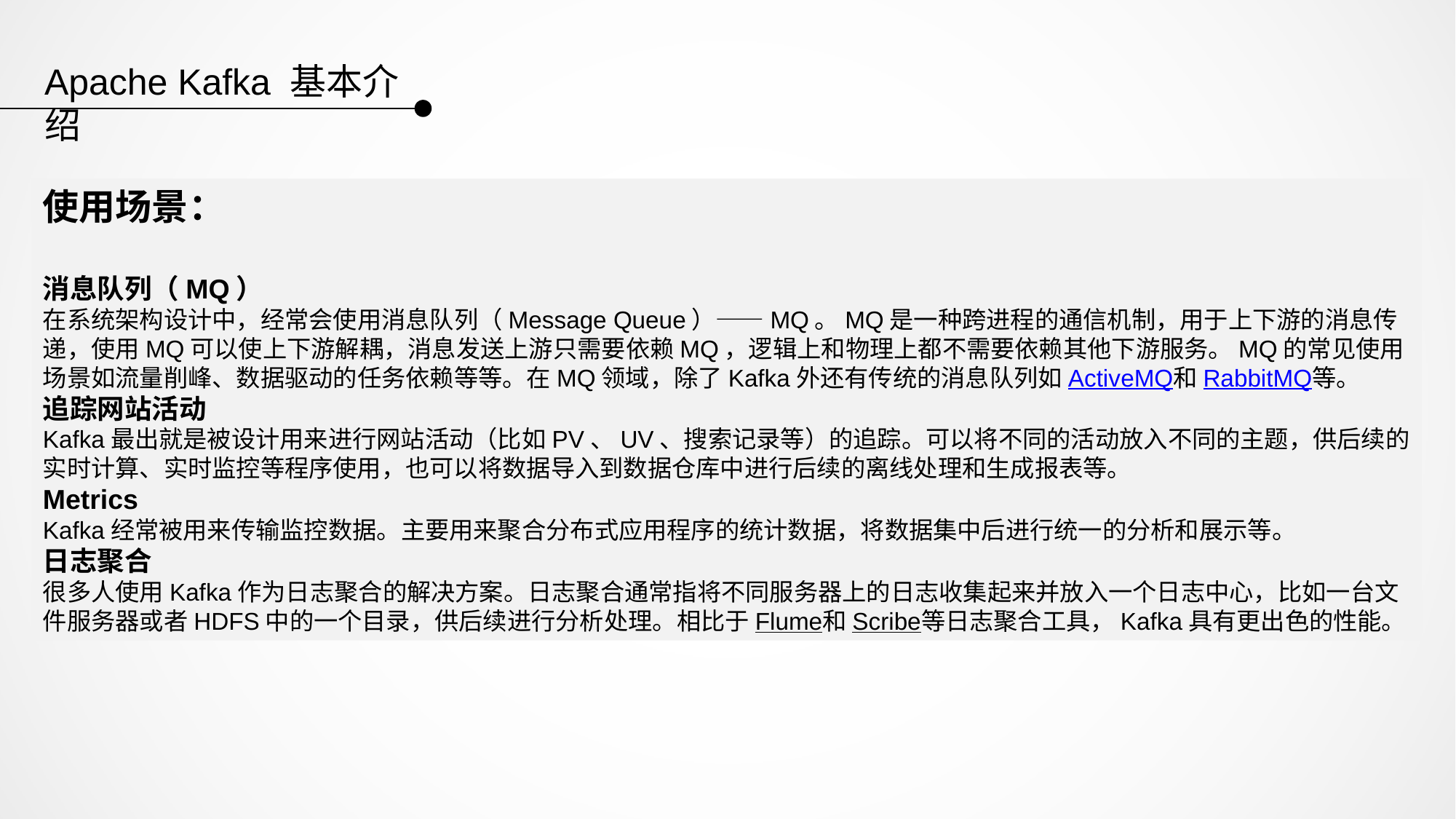

Apache Kafka 基本介绍

使用场景：

消息队列（MQ）
在系统架构设计中，经常会使用消息队列（Message Queue）——MQ。MQ是一种跨进程的通信机制，用于上下游的消息传递，使用MQ可以使上下游解耦，消息发送上游只需要依赖MQ，逻辑上和物理上都不需要依赖其他下游服务。MQ的常见使用场景如流量削峰、数据驱动的任务依赖等等。在MQ领域，除了Kafka外还有传统的消息队列如ActiveMQ和RabbitMQ等。
追踪网站活动
Kafka最出就是被设计用来进行网站活动（比如PV、UV、搜索记录等）的追踪。可以将不同的活动放入不同的主题，供后续的实时计算、实时监控等程序使用，也可以将数据导入到数据仓库中进行后续的离线处理和生成报表等。
Metrics
Kafka经常被用来传输监控数据。主要用来聚合分布式应用程序的统计数据，将数据集中后进行统一的分析和展示等。
日志聚合
很多人使用Kafka作为日志聚合的解决方案。日志聚合通常指将不同服务器上的日志收集起来并放入一个日志中心，比如一台文件服务器或者HDFS中的一个目录，供后续进行分析处理。相比于Flume和Scribe等日志聚合工具，Kafka具有更出色的性能。